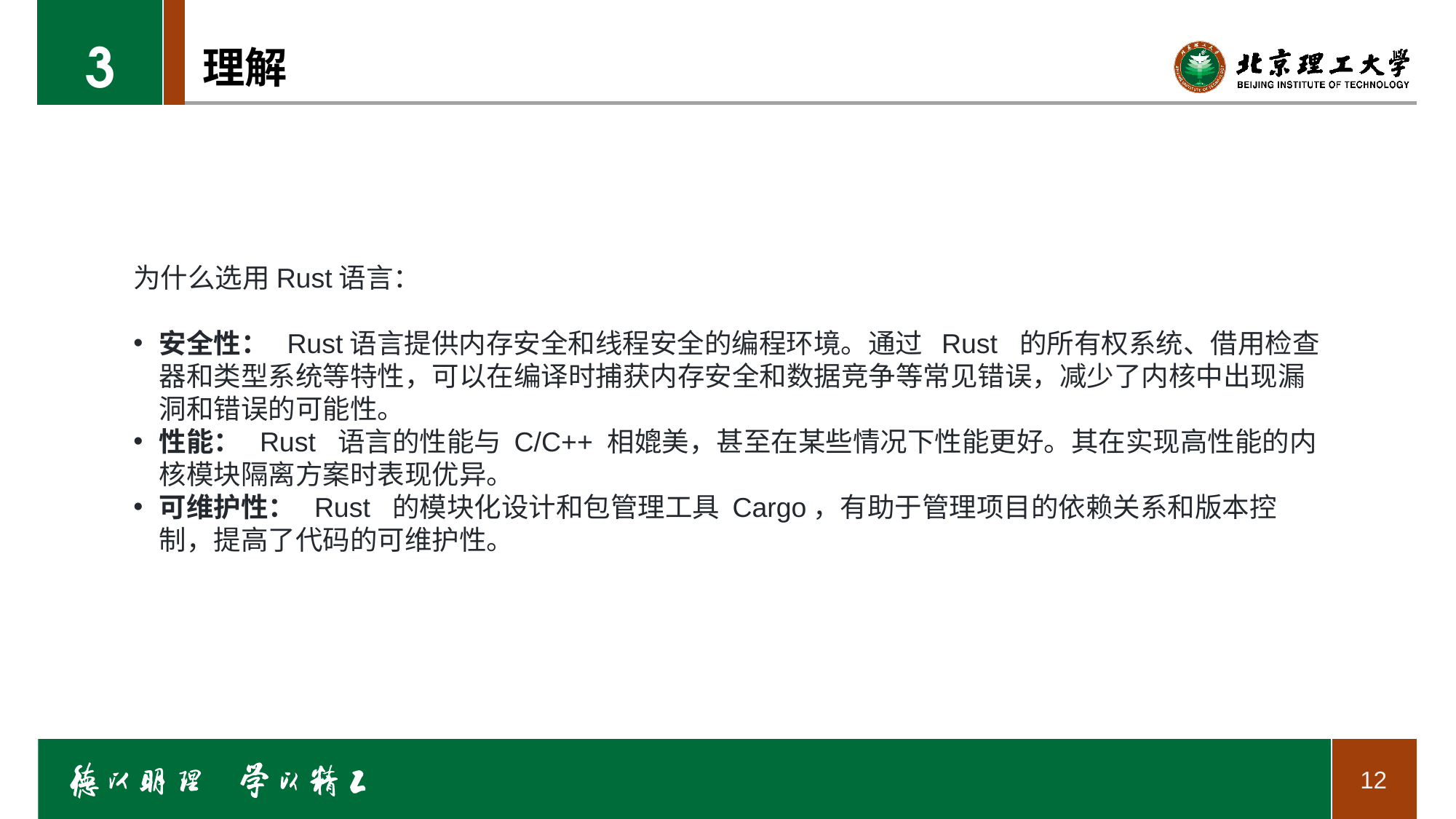

3
# 理解
为什么选用Rust语言：

安全性：  Rust语言提供内存安全和线程安全的编程环境。通过  Rust  的所有权系统、借用检查器和类型系统等特性，可以在编译时捕获内存安全和数据竞争等常见错误，减少了内核中出现漏洞和错误的可能性。
性能：  Rust  语言的性能与 C/C++ 相媲美，甚至在某些情况下性能更好。其在实现高性能的内核模块隔离方案时表现优异。
可维护性：  Rust  的模块化设计和包管理工具 Cargo，有助于管理项目的依赖关系和版本控制，提高了代码的可维护性。